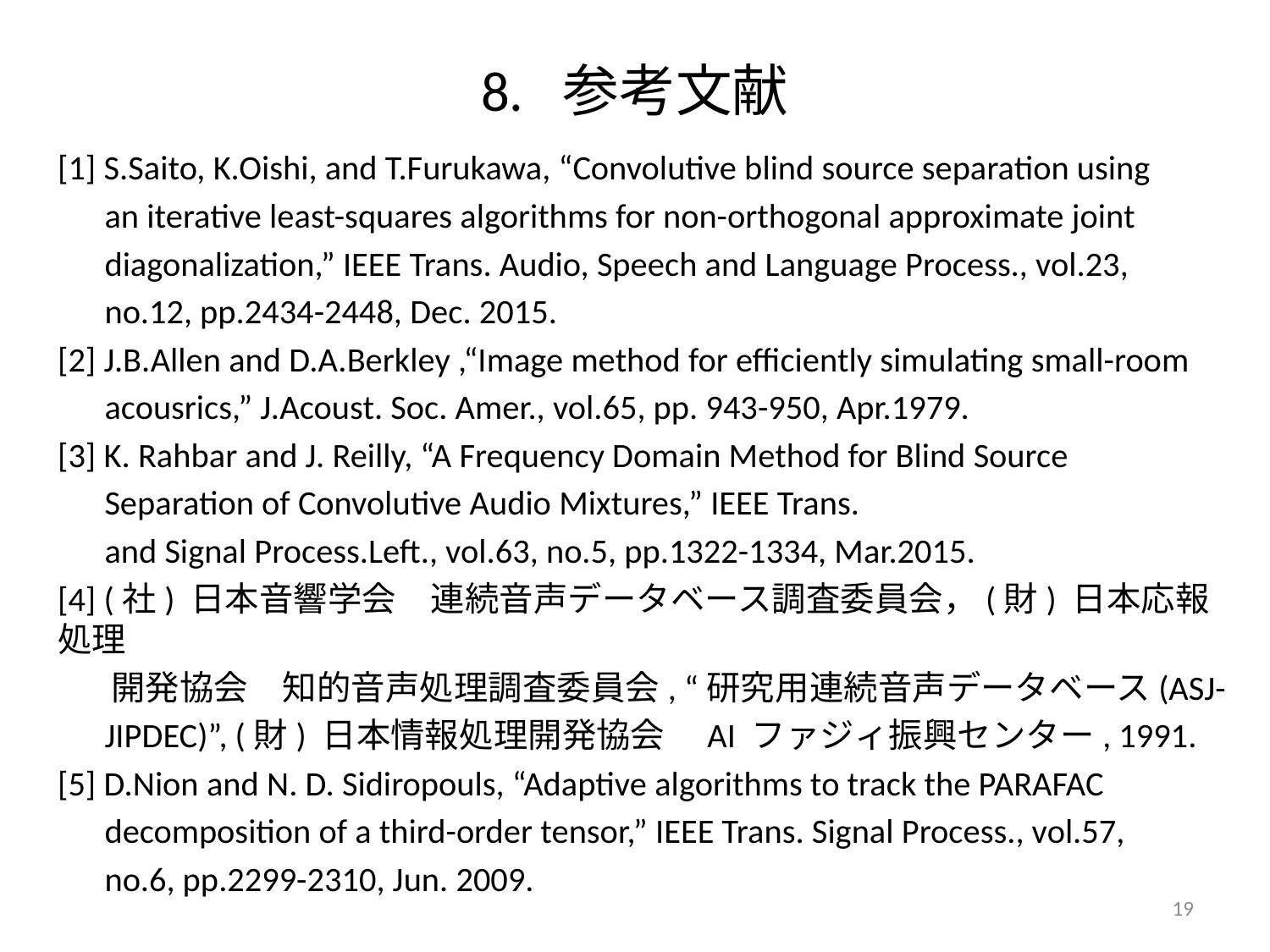

# 8.  参考文献
[1] S.Saito, K.Oishi, and T.Furukawa, “Convolutive blind source separation using
      an iterative least-squares algorithms for non-orthogonal approximate joint
      diagonalization,” IEEE Trans. Audio, Speech and Language Process., vol.23,
      no.12, pp.2434-2448, Dec. 2015.
[2] J.B.Allen and D.A.Berkley ,“Image method for efficiently simulating small-room
      acousrics,” J.Acoust. Soc. Amer., vol.65, pp. 943-950, Apr.1979.
[3] K. Rahbar and J. Reilly, “A Frequency Domain Method for Blind Source
      Separation of Convolutive Audio Mixtures,” IEEE Trans.
      and Signal Process.Left., vol.63, no.5, pp.1322-1334, Mar.2015.
[4] (社) 日本音響学会　連続音声データベース調査委員会，(財) 日本応報処理
      開発協会　知的音声処理調査委員会, “研究用連続音声データベース(ASJ-
      JIPDEC)”, (財) 日本情報処理開発協会　AI ファジィ振興センター, 1991.
[5] D.Nion and N. D. Sidiropouls, “Adaptive algorithms to track the PARAFAC
      decomposition of a third-order tensor,” IEEE Trans. Signal Process., vol.57,
      no.6, pp.2299-2310, Jun. 2009.

19